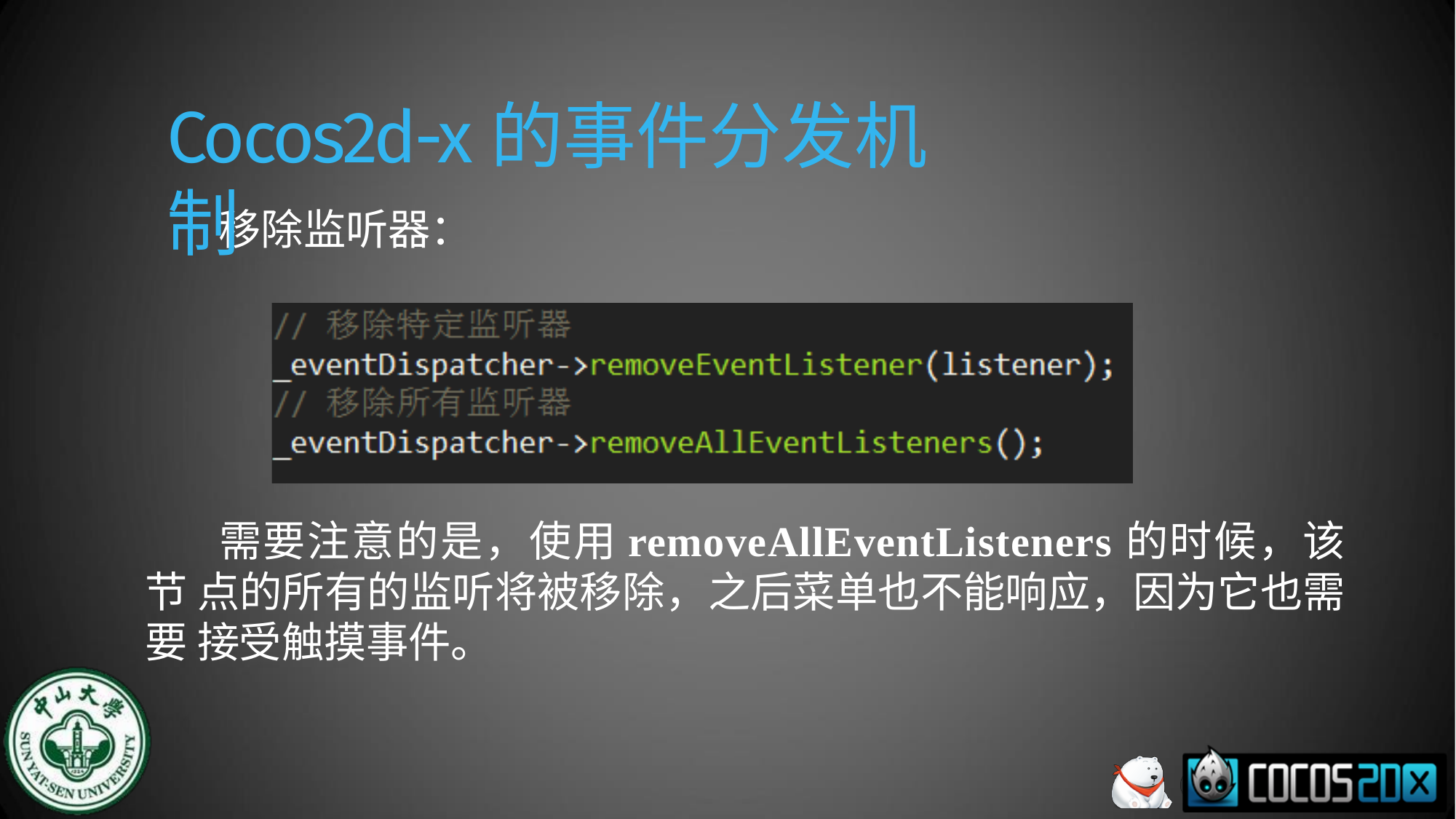

# Cocos2d-x的事件分发机制
移除监听器：

需要注意的是，使用removeAllEventListeners的时候，该节 点的所有的监听将被移除，之后菜单也不能响应，因为它也需要 接受触摸事件。